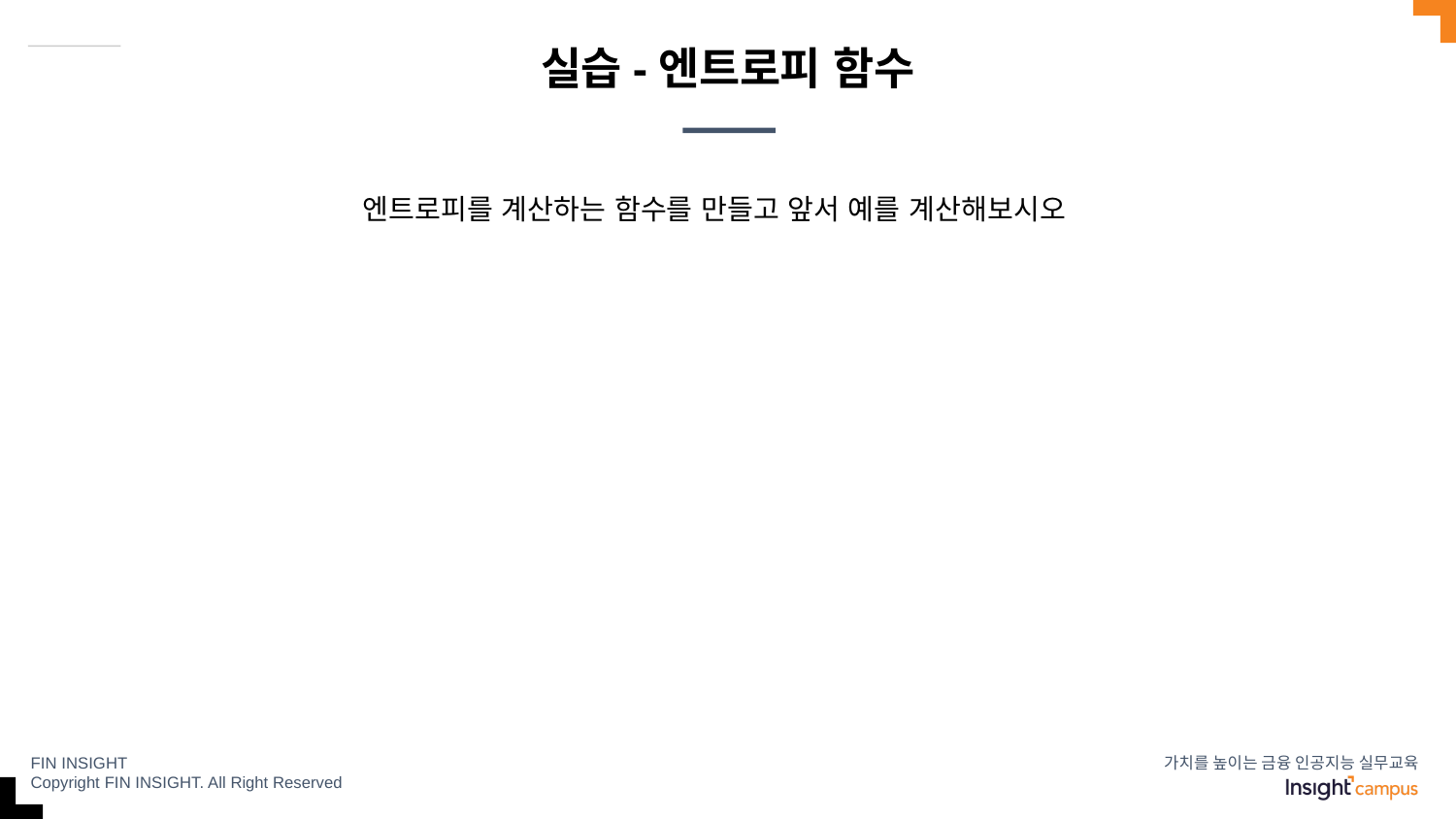

# 실습-엔트로피 함수
import math

def entropy_cal(array):
    # your code here
    total_entropy = 0
    for i in array:
        total_entropy += -i * math.log(2, i)
    return total_entropy

def main():
    probabilities = [0.5, 0.5]
    entropy = entropy_cal(probabilities)
    print(entropy)

if __name__=="__main__":
    main()
엔트로피를 계산하는 함수를 만들고 앞서 예를 계산해보시오